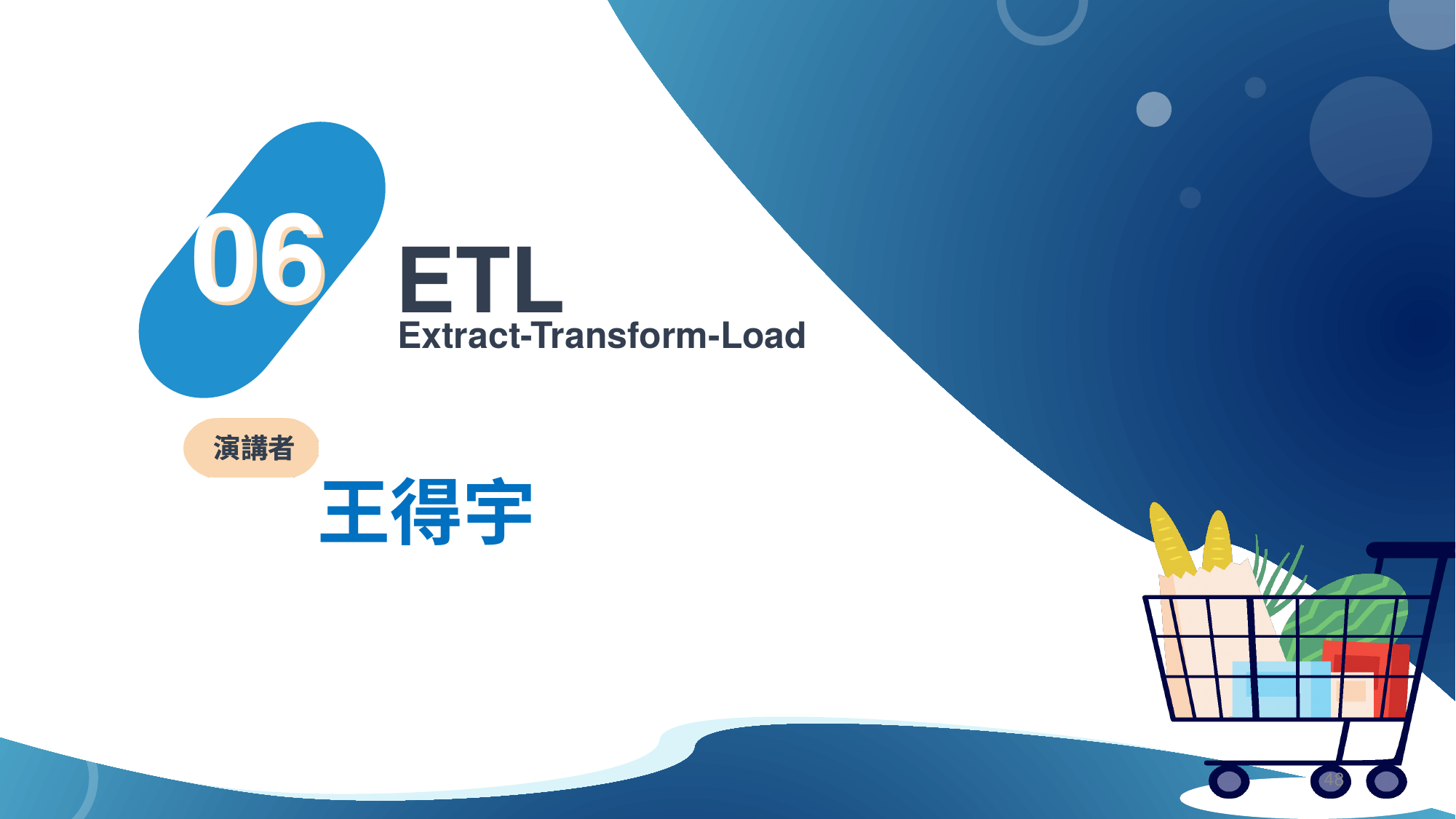

06
06
ETL
Extract-Transform-Load
演講者
王得宇
48